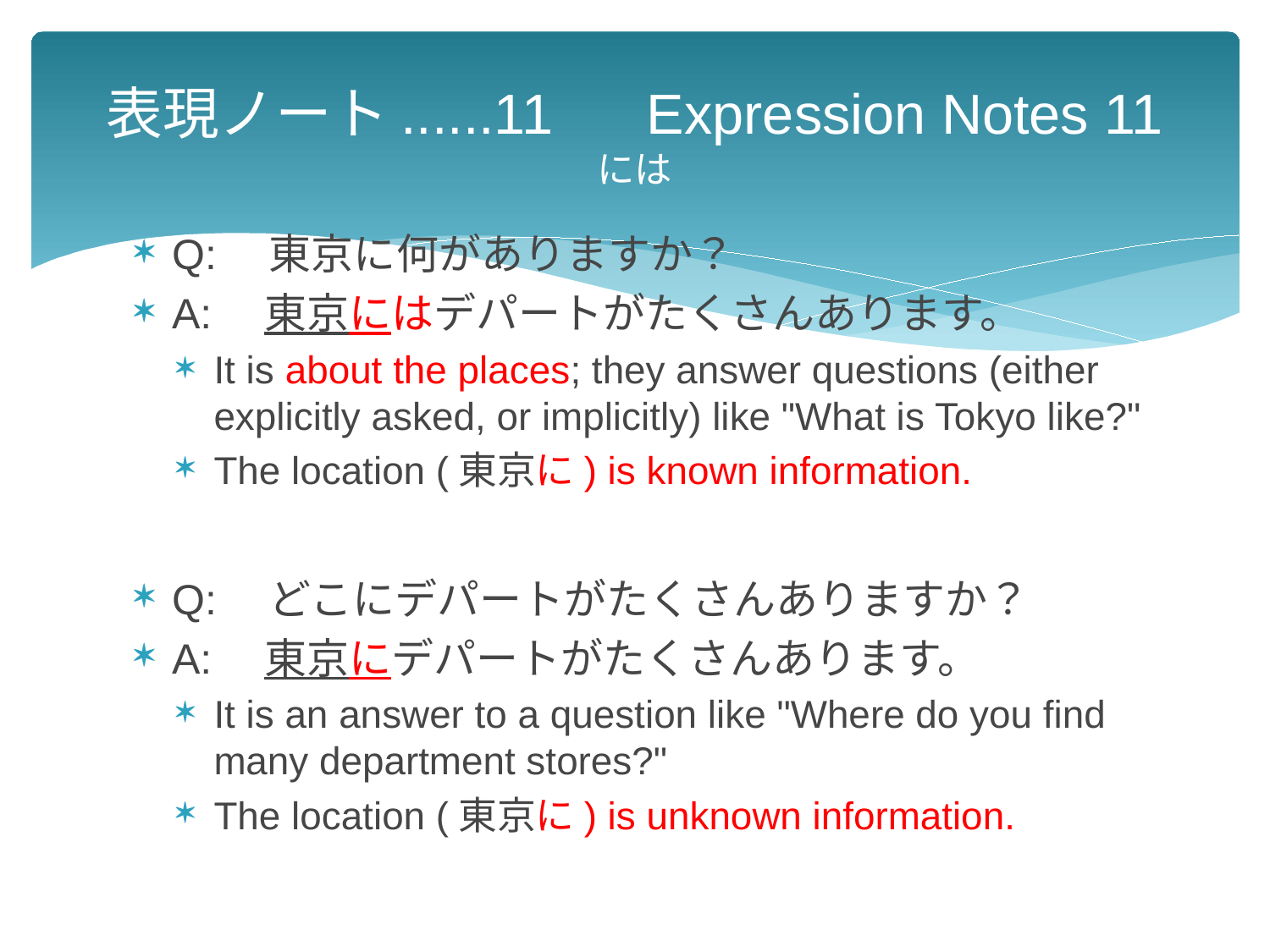

# 表現ノート......11　 Expression Notes 11 には
Q:　東京に何がありますか？
A:　東京にはデパートがたくさんあります。
It is about the places; they answer questions (either explicitly asked, or implicitly) like "What is Tokyo like?"
The location (東京に) is known information.

Q:　どこにデパートがたくさんありますか？
A:　東京にデパートがたくさんあります。
It is an answer to a question like "Where do you find many department stores?"
The location (東京に) is unknown information.